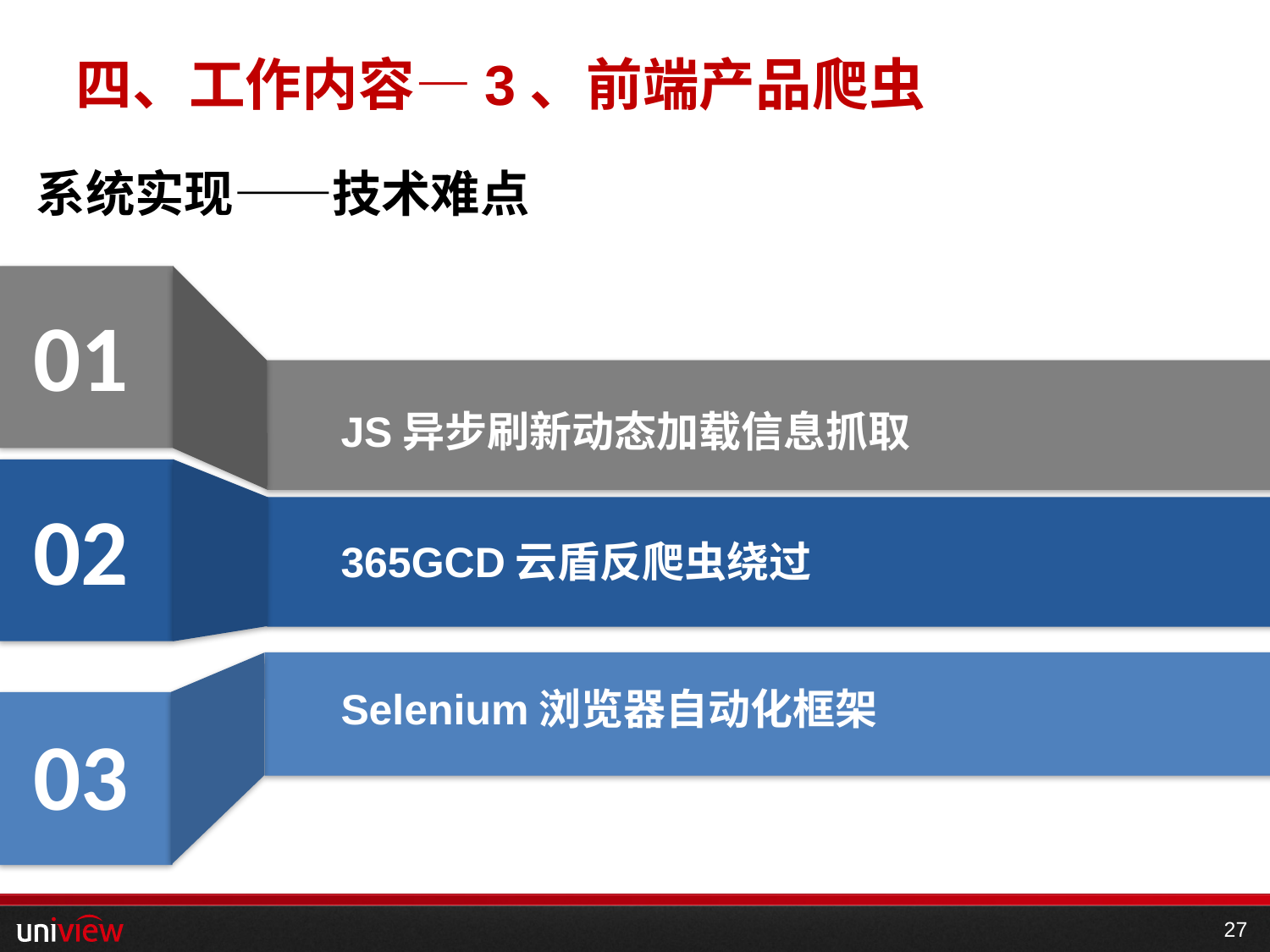

# 四、工作内容—3、前端产品爬虫
系统实现——技术难点

01

JS异步刷新动态加载信息抓取

02

365GCD云盾反爬虫绕过
Selenium浏览器自动化框架

03